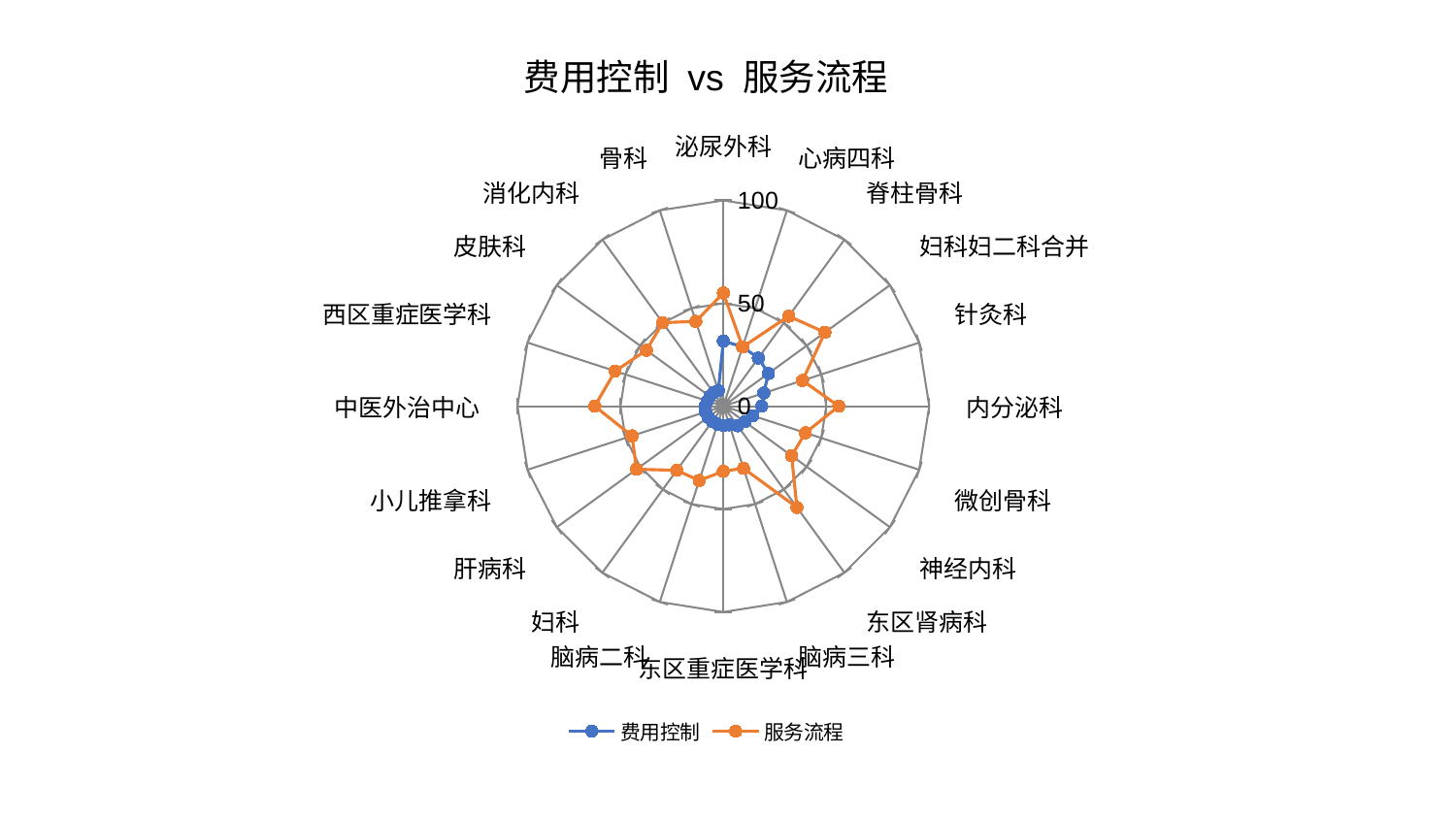

### Chart: 费用控制 vs 服务流程

| Category | 费用控制 | 服务流程 |
|---|---|---|
| 泌尿外科 | 31.662425594756485 | 54.98115072430567 |
| 心病四科 | 30.311269160426313 | 30.273400285934176 |
| 脊柱骨科 | 28.926803770079392 | 54.07373015200177 |
| 妇科妇二科合并 | 27.095146567812943 | 61.00389768528724 |
| 针灸科 | 20.64569858509743 | 40.44289356011807 |
| 内分泌科 | 18.658165965003285 | 56.05707882271122 |
| 微创骨科 | 15.004570171067217 | 41.90539612993173 |
| 神经内科 | 12.870239505393318 | 40.989527476542236 |
| 东区肾病科 | 11.791749594384166 | 60.79506197970497 |
| 脑病三科 | 9.524948826286039 | 31.756391227794506 |
| 东区重症医学科 | 9.425707795960982 | 31.619987597225553 |
| 脑病二科 | 9.23091055983021 | 37.98282200150863 |
| 妇科 | 9.161048473322927 | 38.51721493932138 |
| 肝病科 | 9.105809670776065 | 52.118013177190576 |
| 小儿推拿科 | 9.090059950543786 | 46.669217669428775 |
| 中医外治中心 | 8.921234278982453 | 62.44784996293849 |
| 西区重症医学科 | 8.21568599658545 | 55.28577247042181 |
| 皮肤科 | 8.114395831304776 | 46.21679370528805 |
| 消化内科 | 8.028574377041394 | 50.152404867706096 |
| 骨科 | 7.9251773521207864 | 43.33965735998395 |
45